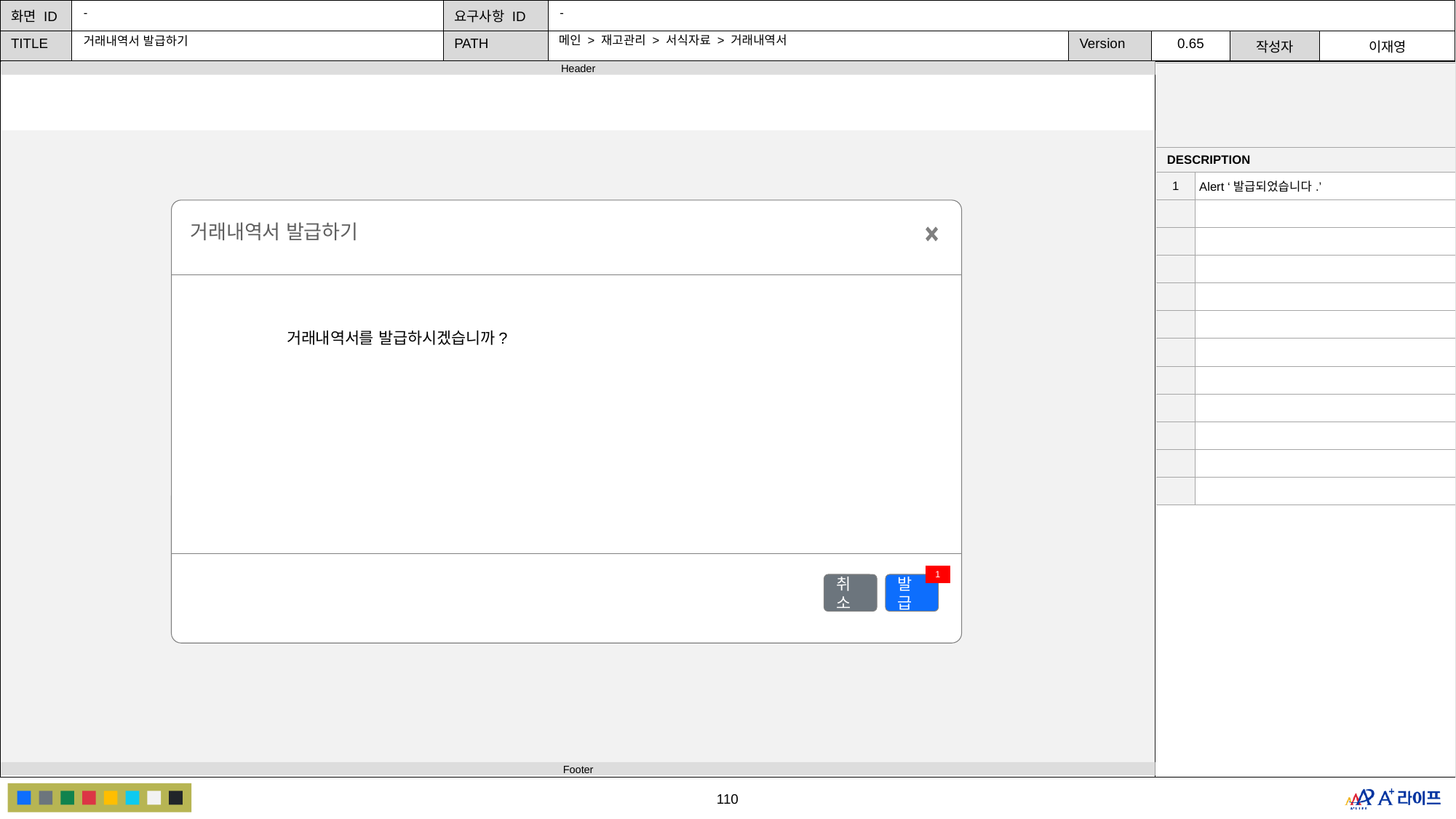

-
-
메인 > 재고관리 > 서식자료 > 거래내역서
거래내역서 발급하기
|  |  |
| --- | --- |
| DESCRIPTION |  |
| 1 | Alert ‘발급되었습니다.’ |
|  |  |
|  |  |
|  |  |
|  |  |
|  |  |
|  |  |
|  |  |
|  |  |
|  |  |
|  |  |
|  |  |
거래내역서 발급하기

거래내역서를 발급하시겠습니까?
1
취소
발급